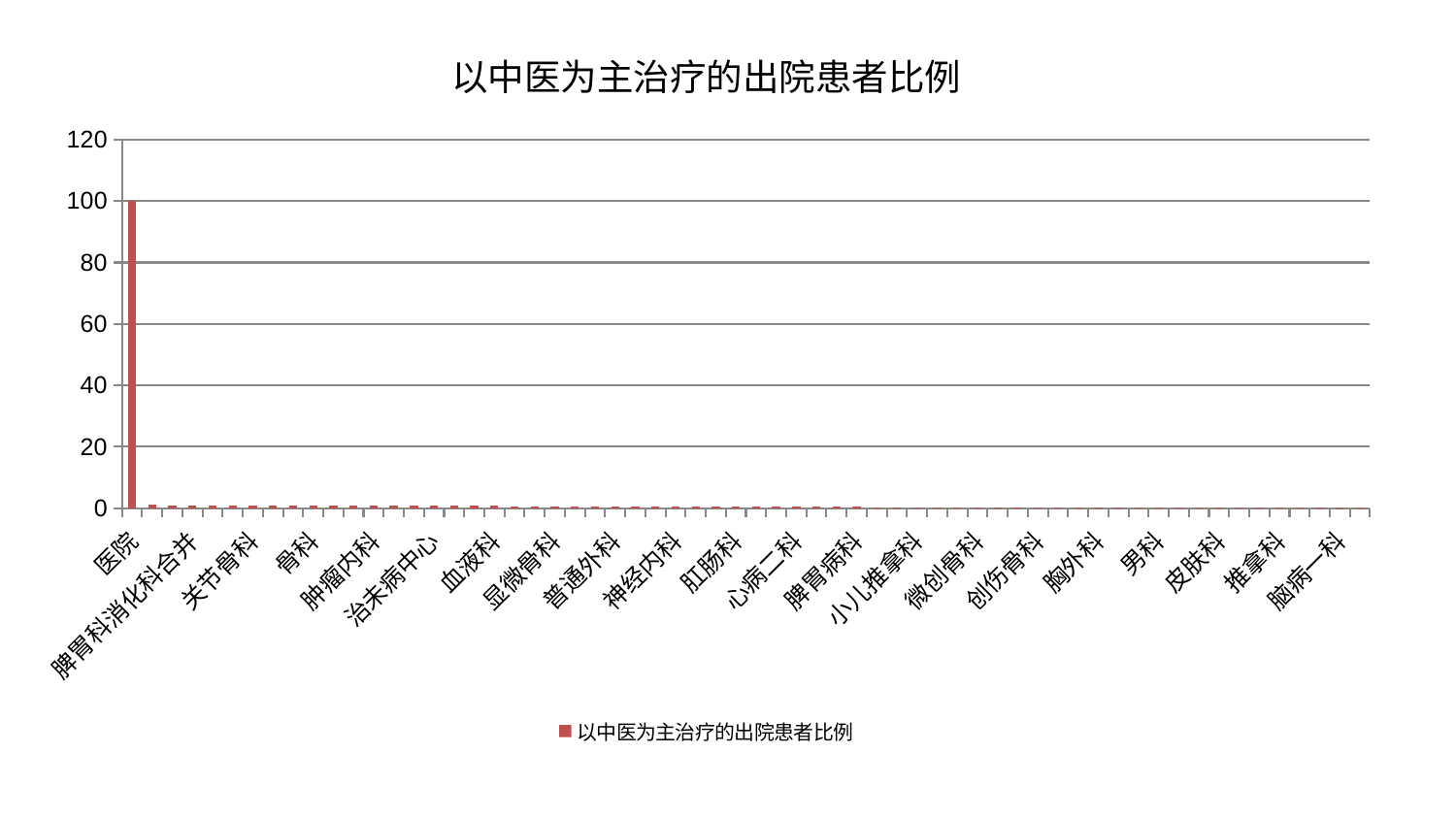

### Chart: 以中医为主治疗的出院患者比例

| Category | 以中医为主治疗的出院患者比例 |
|---|---|
| 医院 | 100.0 |
| 重症医学科 | 1.0458085333758367 |
| 周围血管科 | 1.0436241903086911 |
| 脾胃科消化科合并 | 1.0309942078672891 |
| 身心医学科 | 1.0283325554830982 |
| 乳腺甲状腺外科 | 0.9850989157788892 |
| 关节骨科 | 0.9634909843582627 |
| 妇科妇二科合并 | 0.9438648509016202 |
| 老年医学科 | 0.9348195953687582 |
| 骨科 | 0.9200902614813149 |
| 肾脏内科 | 0.8857150358107003 |
| 综合内科 | 0.8382880112331562 |
| 肿瘤内科 | 0.8333294159707988 |
| 中医外治中心 | 0.8271040260102337 |
| 东区肾病科 | 0.8265804388873476 |
| 治未病中心 | 0.8257040996195674 |
| 脑病三科 | 0.8045864268592194 |
| 肝胆外科 | 0.7796780665851636 |
| 血液科 | 0.7345974251068682 |
| 眼科 | 0.7226559667498814 |
| 小儿骨科 | 0.7157270419758449 |
| 显微骨科 | 0.7116447847232085 |
| 中医经典科 | 0.7102237086669392 |
| 心病一科 | 0.6995523263974025 |
| 普通外科 | 0.672193820203689 |
| 妇科 | 0.6590909999935364 |
| 运动损伤骨科 | 0.634070268840582 |
| 神经内科 | 0.624698503647045 |
| 心病三科 | 0.6215010870931931 |
| 产科 | 0.6111767801342171 |
| 肛肠科 | 0.6025255938775582 |
| 肝病科 | 0.5884324030488517 |
| 脊柱骨科 | 0.5572963291097198 |
| 心病二科 | 0.4968309661808195 |
| 泌尿外科 | 0.4534063487263637 |
| 内分泌科 | 0.4493346317946785 |
| 脾胃病科 | 0.4348884800729582 |
| 针灸科 | 0.40448436902292856 |
| 呼吸内科 | 0.3919383230614987 |
| 小儿推拿科 | 0.3899188398890457 |
| 美容皮肤科 | 0.3724216094759403 |
| 妇二科 | 0.3648664328567968 |
| 微创骨科 | 0.3566605054766589 |
| 耳鼻喉科 | 0.35176232727953993 |
| 西区重症医学科 | 0.3295701894327409 |
| 创伤骨科 | 0.31192754711728665 |
| 肾病科 | 0.29806645054022246 |
| 康复科 | 0.2945400396674789 |
| 胸外科 | 0.28001639600201905 |
| 心血管内科 | 0.25251202873550654 |
| 心病四科 | 0.23311095879971985 |
| 男科 | 0.23219256164216062 |
| 风湿病科 | 0.22345911400774893 |
| 口腔科 | 0.21594831077363585 |
| 皮肤科 | 0.20900466588224004 |
| 脑病二科 | 0.20060639197856836 |
| 东区重症医学科 | 0.17868609310528105 |
| 推拿科 | 0.16586680852115127 |
| 儿科 | 0.15425584473718013 |
| 神经外科 | 0.144842318953653 |
| 脑病一科 | 0.04791963312726315 |
| 消化内科 | 0.03491791737197558 |
251